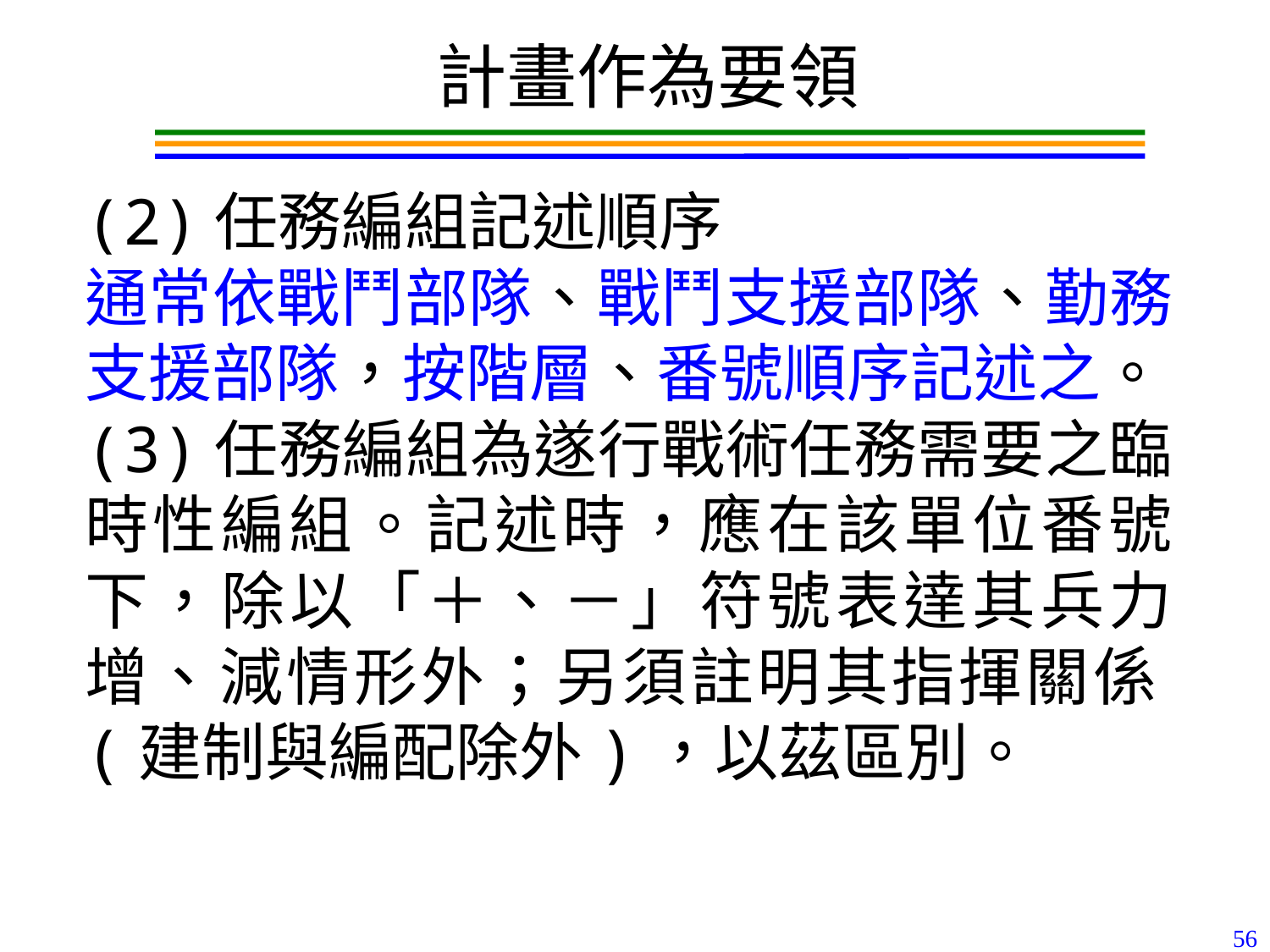

計畫作為要領
(2)任務編組記述順序
通常依戰鬥部隊、戰鬥支援部隊、勤務支援部隊，按階層、番號順序記述之。
(3)任務編組為遂行戰術任務需要之臨時性編組。記述時，應在該單位番號下，除以「＋、－」符號表達其兵力增、減情形外；另須註明其指揮關係(建制與編配除外)，以茲區別。
56